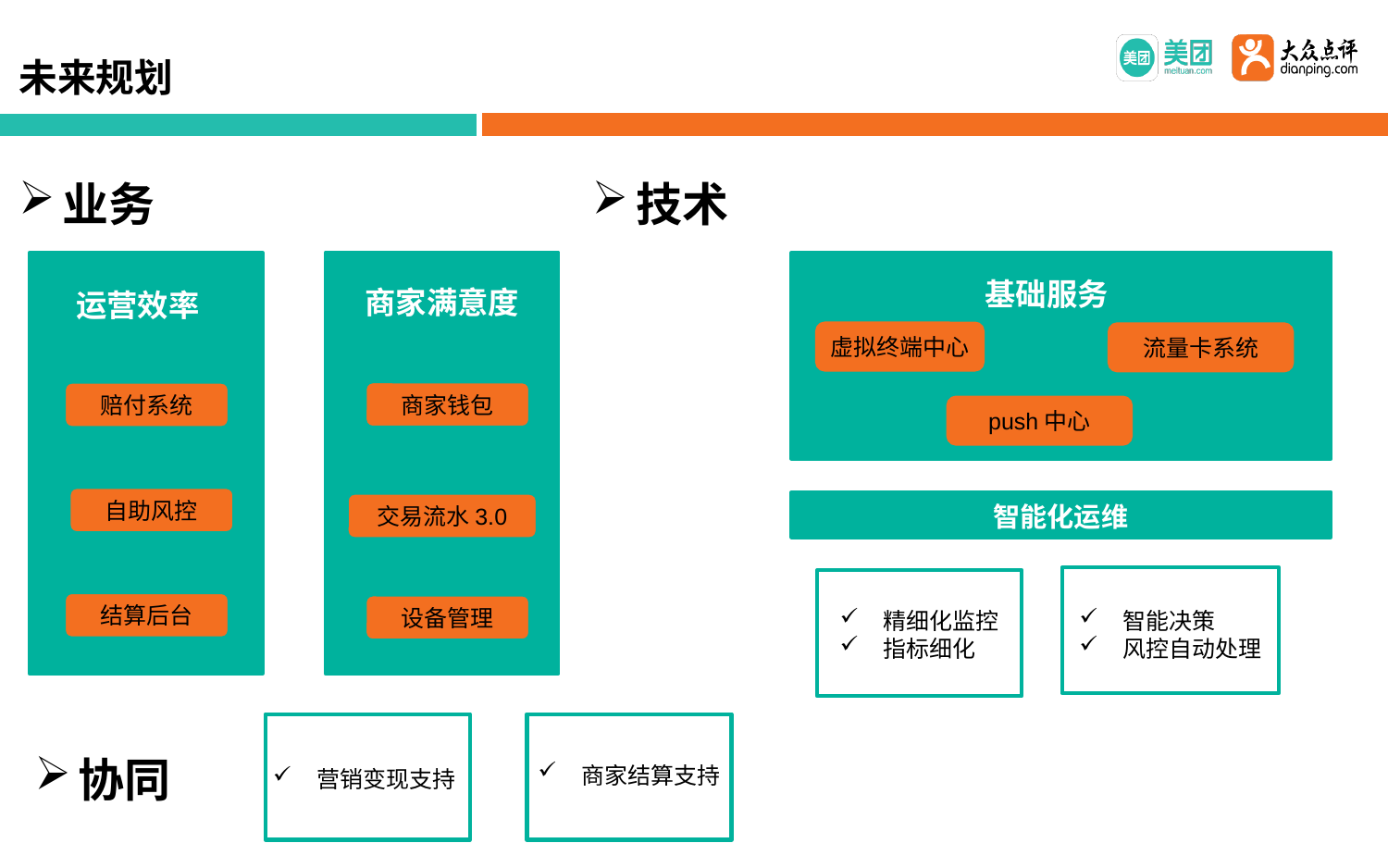

未来规划
业务
技术

基础服务
商家满意度
运营效率
虚拟终端中心
流量卡系统
商家钱包
赔付系统
push中心
自助风控

交易流水3.0
智能化运维

结算后台
设备管理
精细化监控
指标细化
智能决策
风控自动处理

协同
商家结算支持
营销变现支持